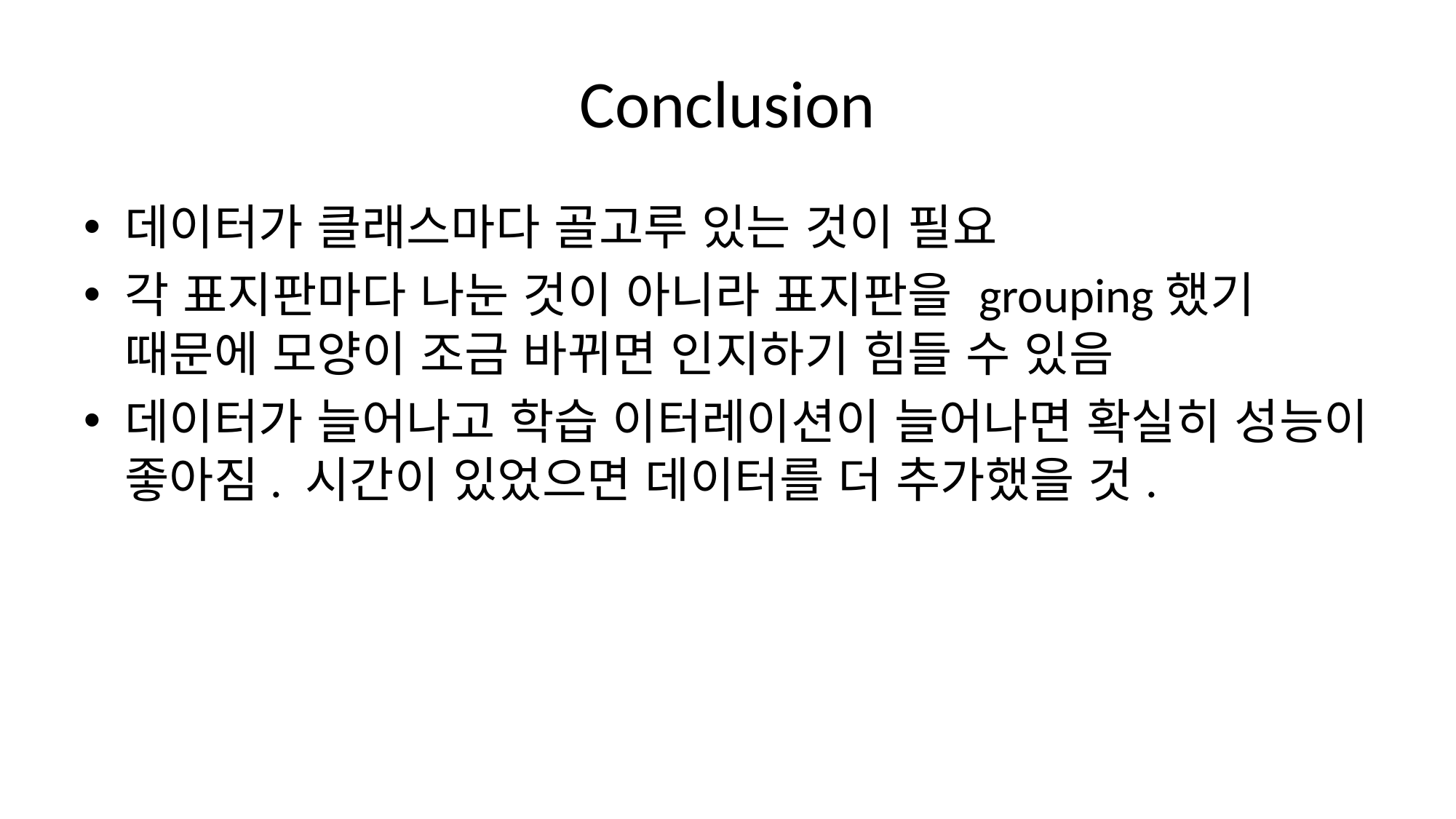

# Conclusion
데이터가 클래스마다 골고루 있는 것이 필요
각 표지판마다 나눈 것이 아니라 표지판을 grouping했기 때문에 모양이 조금 바뀌면 인지하기 힘들 수 있음
데이터가 늘어나고 학습 이터레이션이 늘어나면 확실히 성능이 좋아짐. 시간이 있었으면 데이터를 더 추가했을 것.